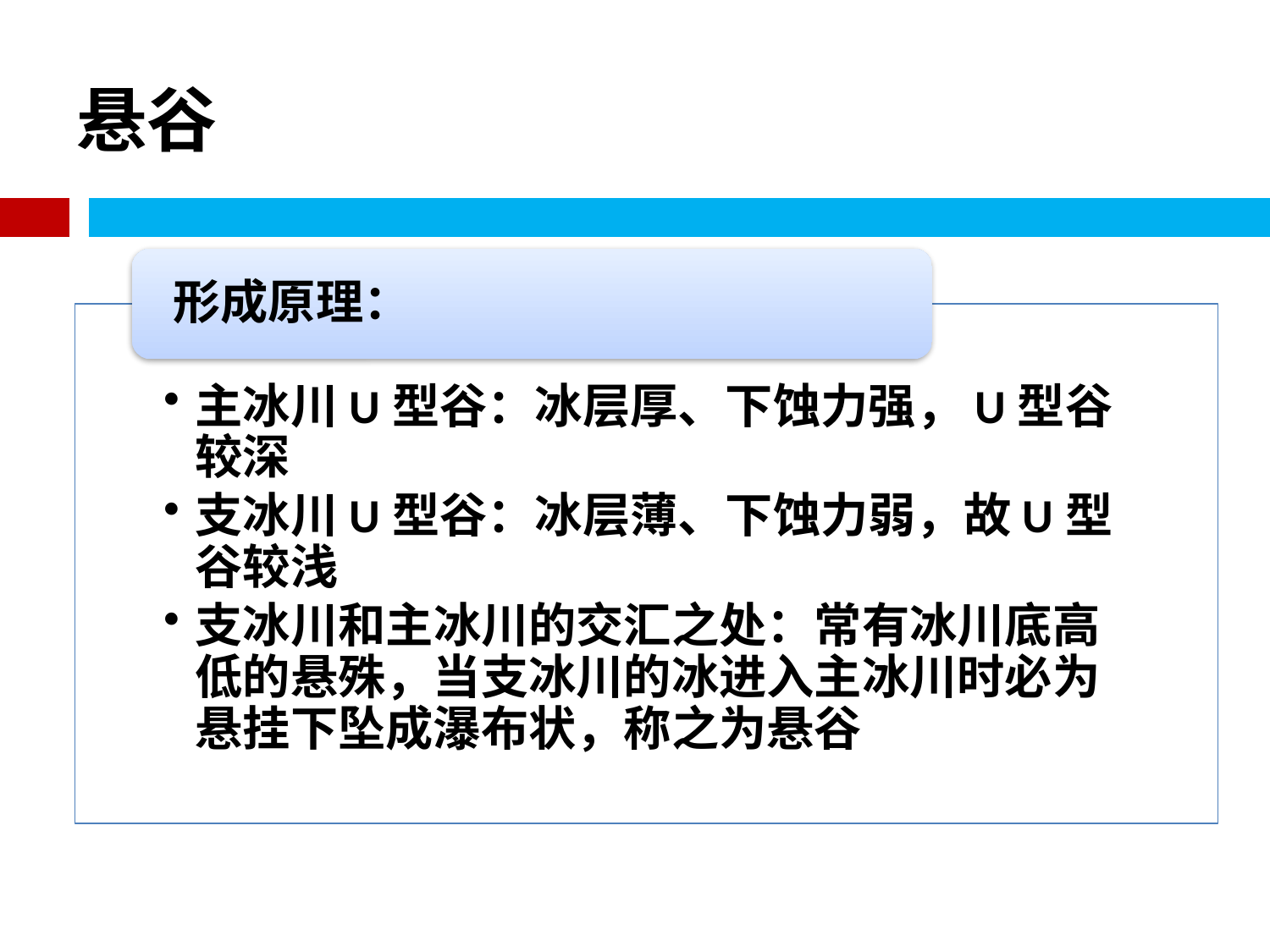

# 悬谷
主冰川U型谷：冰层厚、下蚀力强，U型谷较深
支冰川U型谷：冰层薄、下蚀力弱，故U型谷较浅
支冰川和主冰川的交汇之处：常有冰川底高低的悬殊，当支冰川的冰进入主冰川时必为悬挂下坠成瀑布状，称之为悬谷
形成原理：